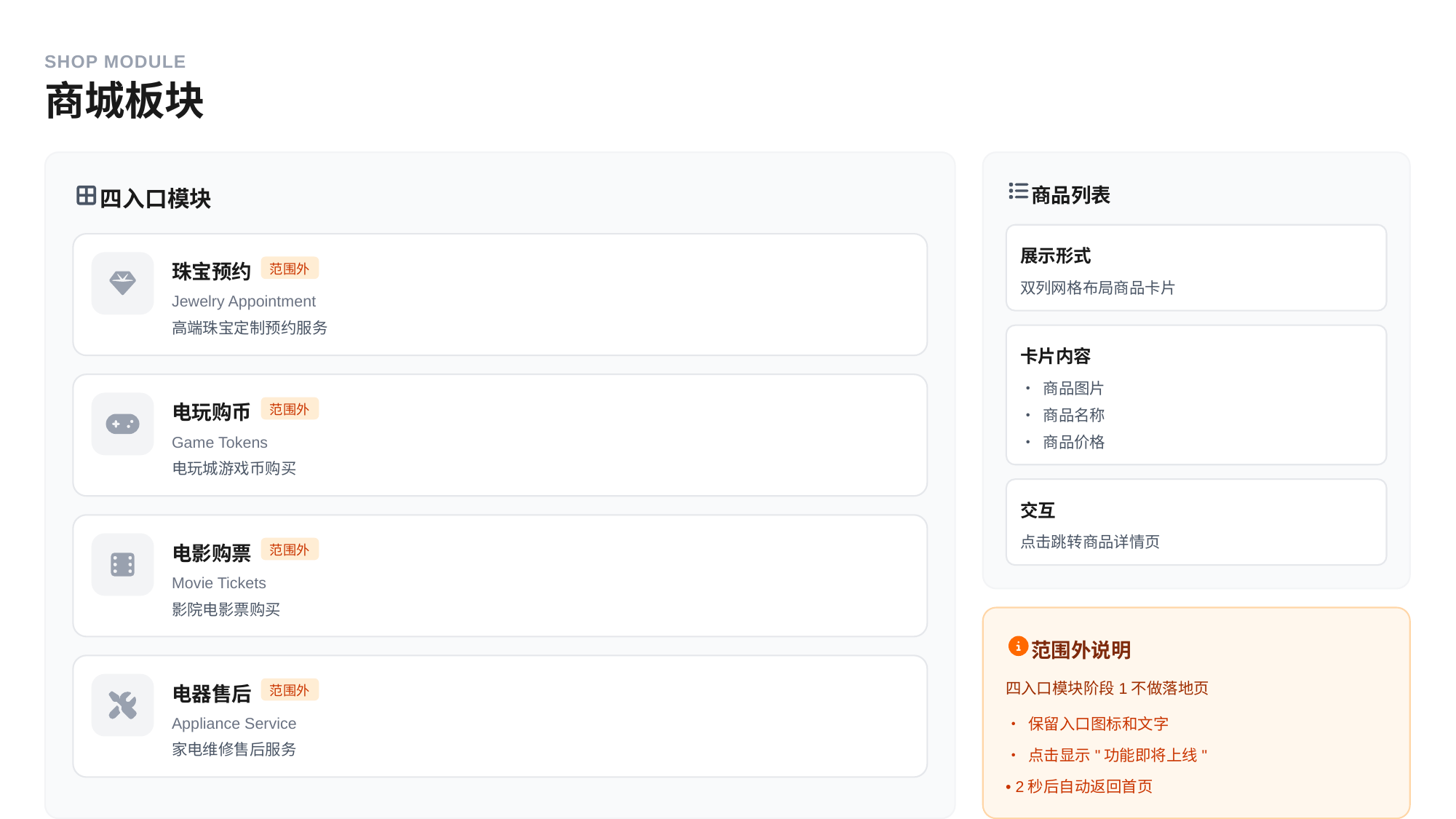

SHOP MODULE
商城板块

商品列表
四入口模块

展示形式

珠宝预约

范围外

双列网格布局商品卡片
Jewelry Appointment
高端珠宝定制预约服务

卡片内容

• 商品图片

电玩购币

范围外
• 商品名称

Game Tokens
• 商品价格
电玩城游戏币购买

交互

点击跳转商品详情页

电影购票

范围外

Movie Tickets
影院电影票购买

范围外说明

电器售后
四入口模块阶段1不做落地页

范围外

Appliance Service
• 保留入口图标和文字
家电维修售后服务
• 点击显示"功能即将上线"
• 2秒后自动返回首页